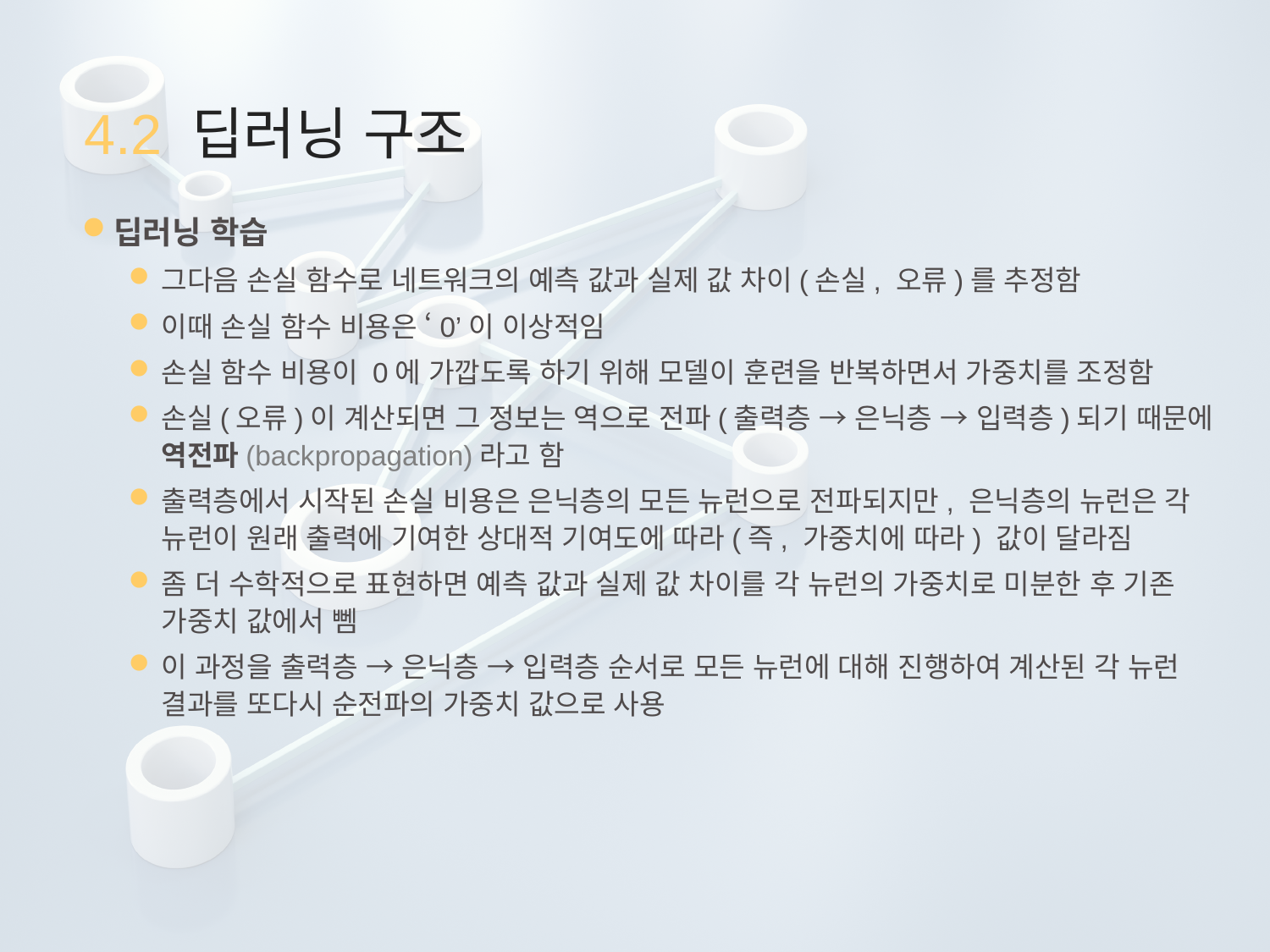

# 4.2 딥러닝 구조
딥러닝 학습
그다음 손실 함수로 네트워크의 예측 값과 실제 값 차이(손실, 오류)를 추정함
이때 손실 함수 비용은 ‘0’이 이상적임
손실 함수 비용이 0에 가깝도록 하기 위해 모델이 훈련을 반복하면서 가중치를 조정함
손실(오류)이 계산되면 그 정보는 역으로 전파(출력층 → 은닉층 → 입력층)되기 때문에 역전파(backpropagation)라고 함
출력층에서 시작된 손실 비용은 은닉층의 모든 뉴런으로 전파되지만, 은닉층의 뉴런은 각 뉴런이 원래 출력에 기여한 상대적 기여도에 따라(즉, 가중치에 따라) 값이 달라짐
좀 더 수학적으로 표현하면 예측 값과 실제 값 차이를 각 뉴런의 가중치로 미분한 후 기존 가중치 값에서 뻼
이 과정을 출력층 → 은닉층 → 입력층 순서로 모든 뉴런에 대해 진행하여 계산된 각 뉴런 결과를 또다시 순전파의 가중치 값으로 사용